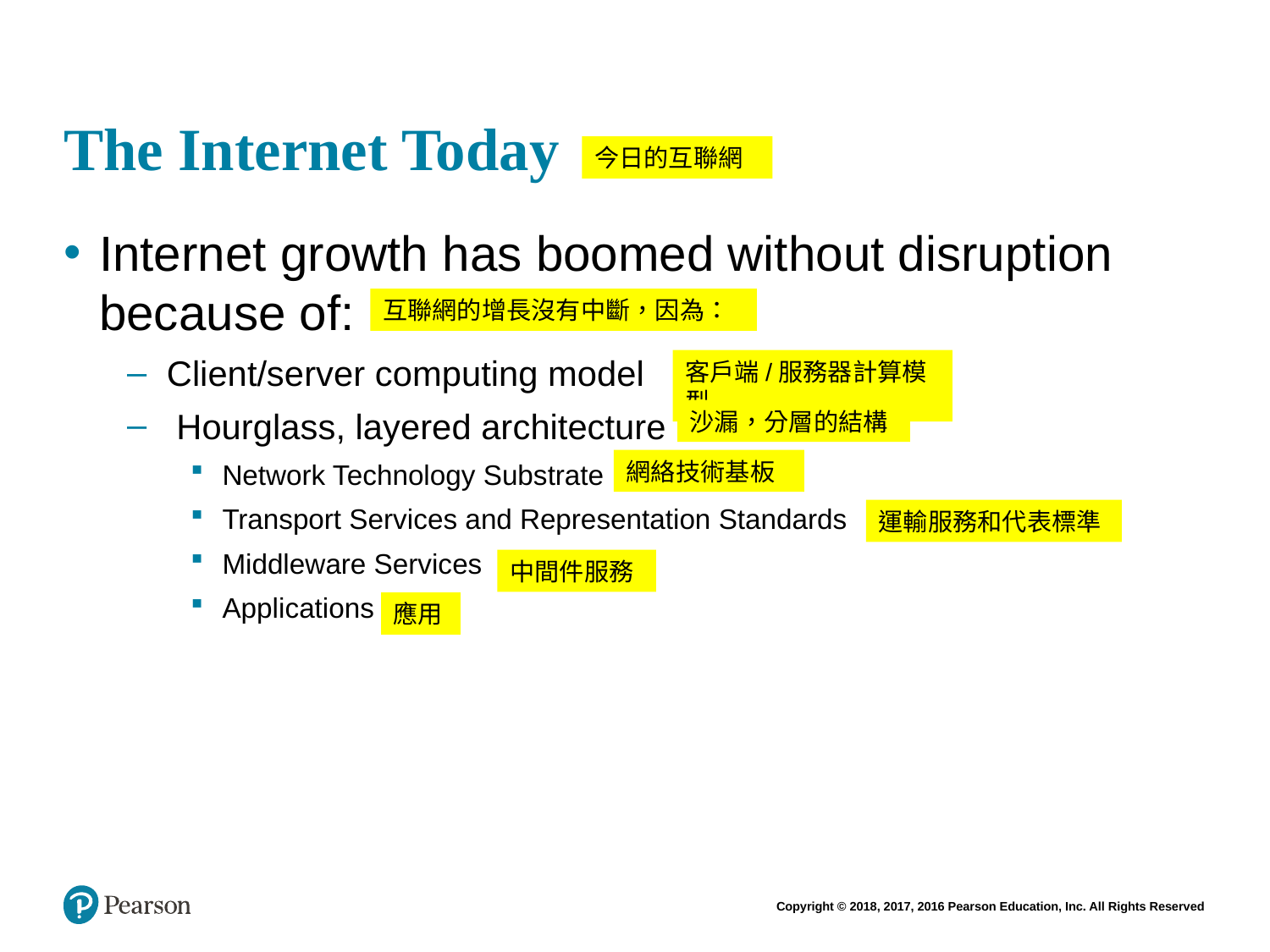

# The Internet Today
今日的互聯網
Internet growth has boomed without disruption because of:
Client/server computing model
 Hourglass, layered architecture
Network Technology Substrate
Transport Services and Representation Standards
Middleware Services
Applications
互聯網的增長沒有中斷，因為：
客戶端/服務器計算模型
沙漏，分層的結構
網絡技術基板
運輸服務和代表標準
中間件服務
應用